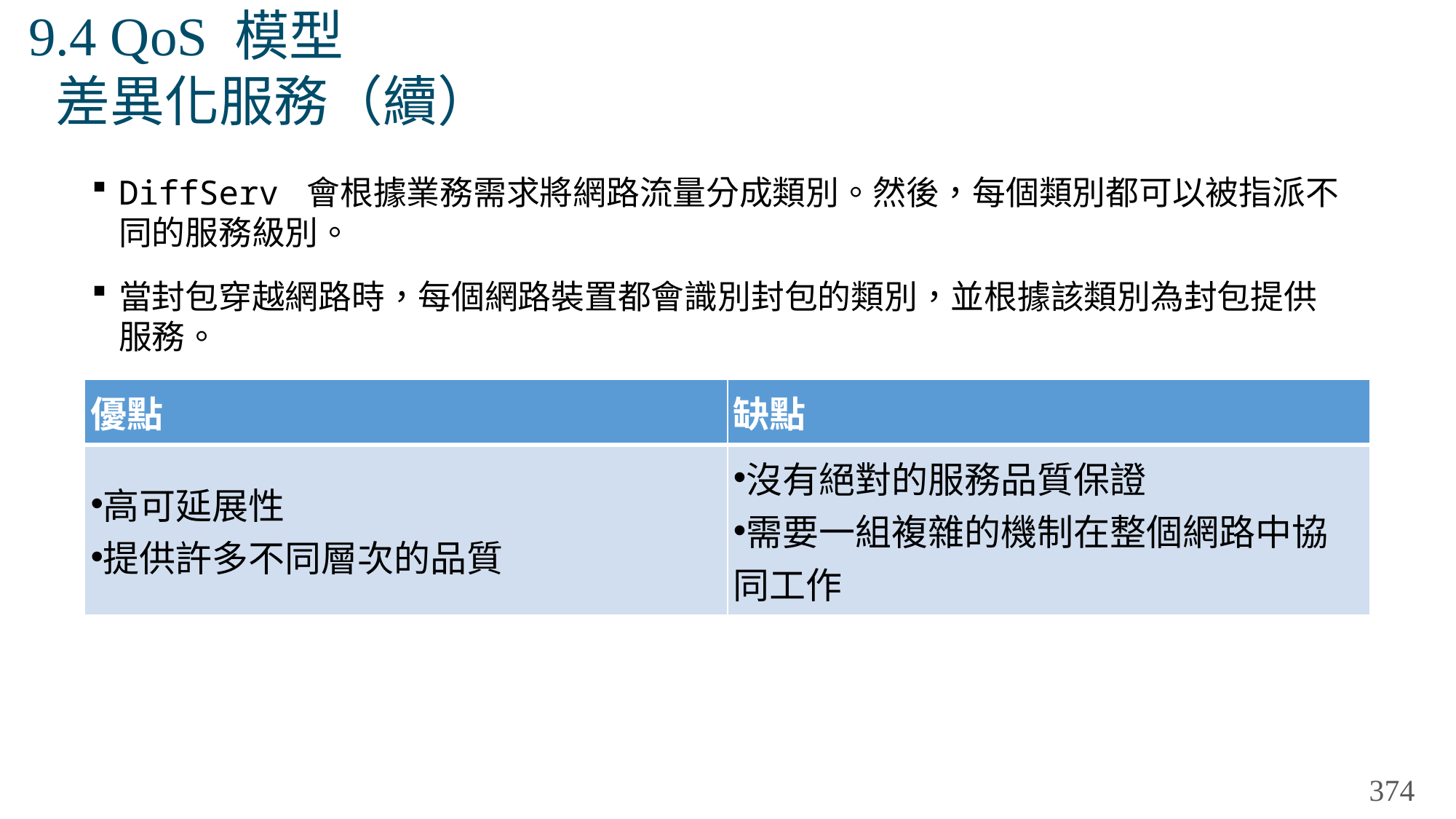

# 9.4 QoS 模型 差異化服務（續）
DiffServ 會根據業務需求將網路流量分成類別。然後，每個類別都可以被指派不同的服務級別。
當封包穿越網路時，每個網路裝置都會識別封包的類別，並根據該類別為封包提供服務。
使用 DiffServ 可以選擇多種服務的級別。
| 優點 | 缺點 |
| --- | --- |
| 高可延展性 提供許多不同層次的品質 | 沒有絕對的服務品質保證 需要一組複雜的機制在整個網路中協同工作 |
374